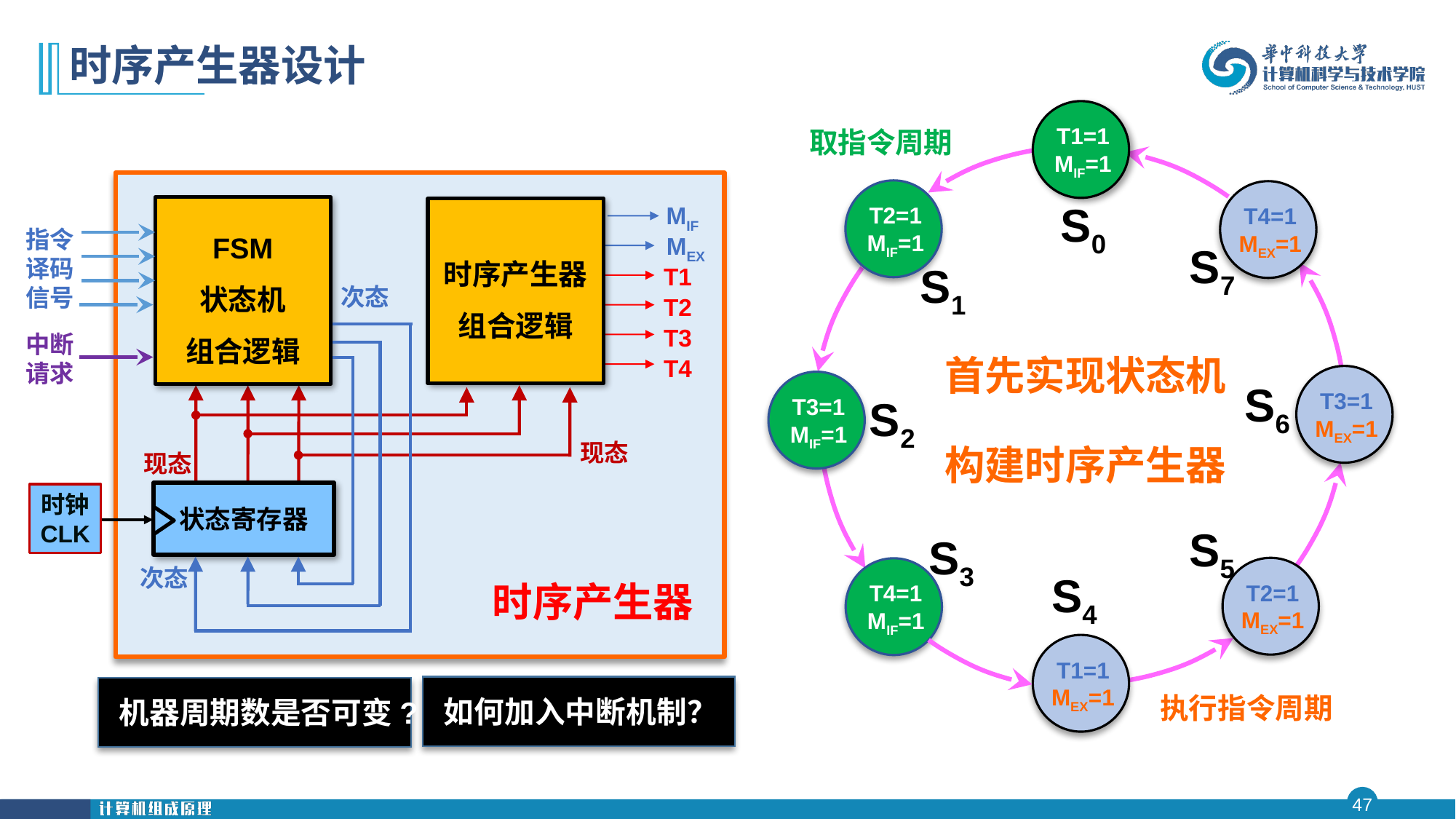

# 时序产生器设计

T1=1
MIF=1
取指令周期
S0

时序产生器

T2=1
MIF=1
S1

T4=1
MEX=1
S7

MIF

MEX

T1

T2

T3

T4
FSM
状态机
组合逻辑
时序产生器
组合逻辑
指令译码信号
次态
首先实现状态机
构建时序产生器
中断请求

S6
T3=1
MEX=1

S2
T3=1
MIF=1

现态

现态
状态寄存器
时钟
CLK

S5

T2=1
MEX=1
S3

T4=1
MIF=1

次态
S4

T1=1
MEX=1
执行指令周期

如何加入中断机制？

机器周期数是否可变?